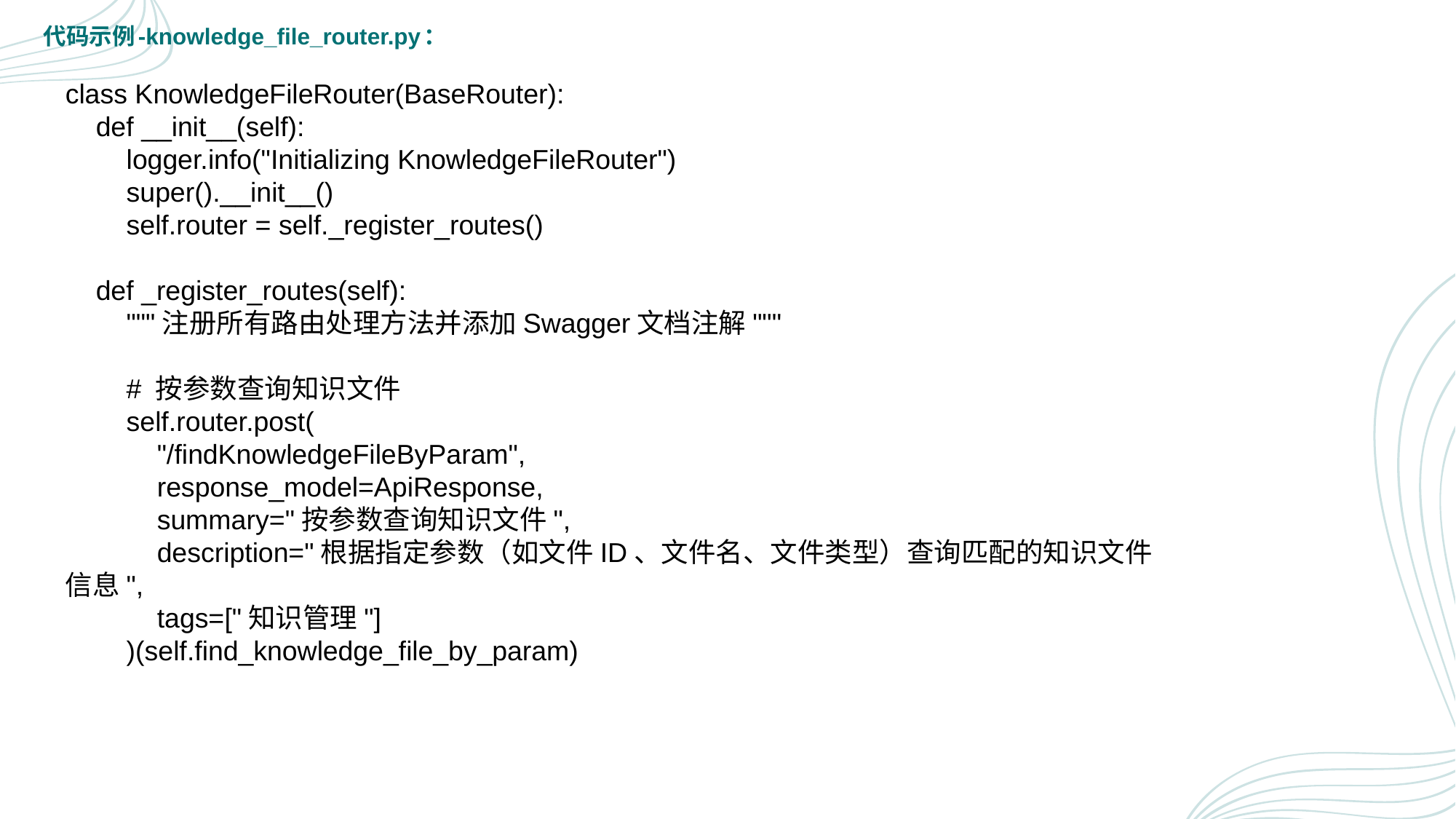

代码示例-knowledge_file_router.py：
class KnowledgeFileRouter(BaseRouter):
    def __init__(self):
        logger.info("Initializing KnowledgeFileRouter")
        super().__init__()
        self.router = self._register_routes()

    def _register_routes(self):
        """注册所有路由处理方法并添加Swagger文档注解"""

        # 按参数查询知识文件
        self.router.post(
            "/findKnowledgeFileByParam",
            response_model=ApiResponse,
            summary="按参数查询知识文件",
            description="根据指定参数（如文件ID、文件名、文件类型）查询匹配的知识文件信息",
            tags=["知识管理"]
        )(self.find_knowledge_file_by_param)